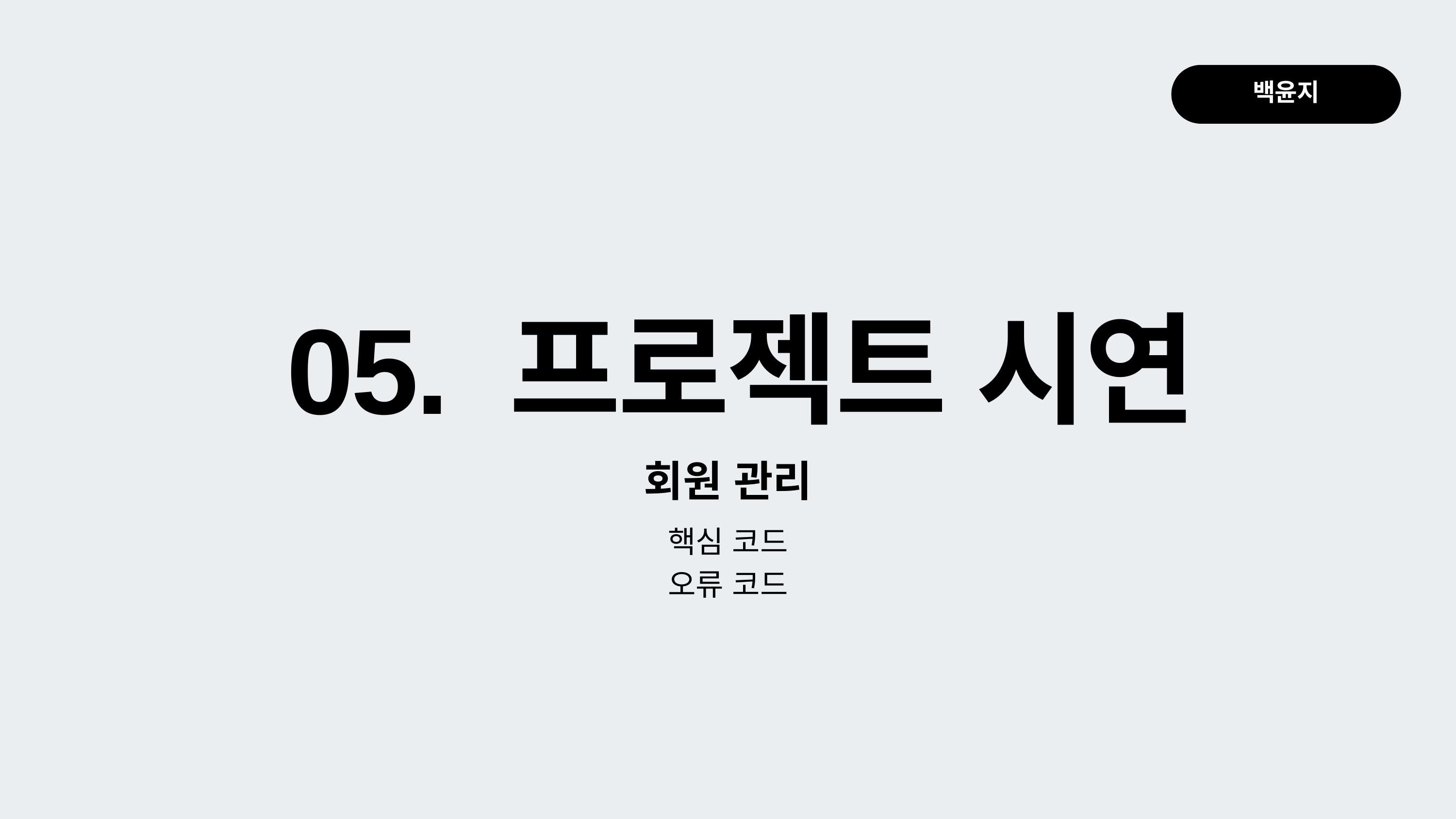

백윤지
05. 프로젝트 시연
회원 관리
핵심 코드
오류 코드